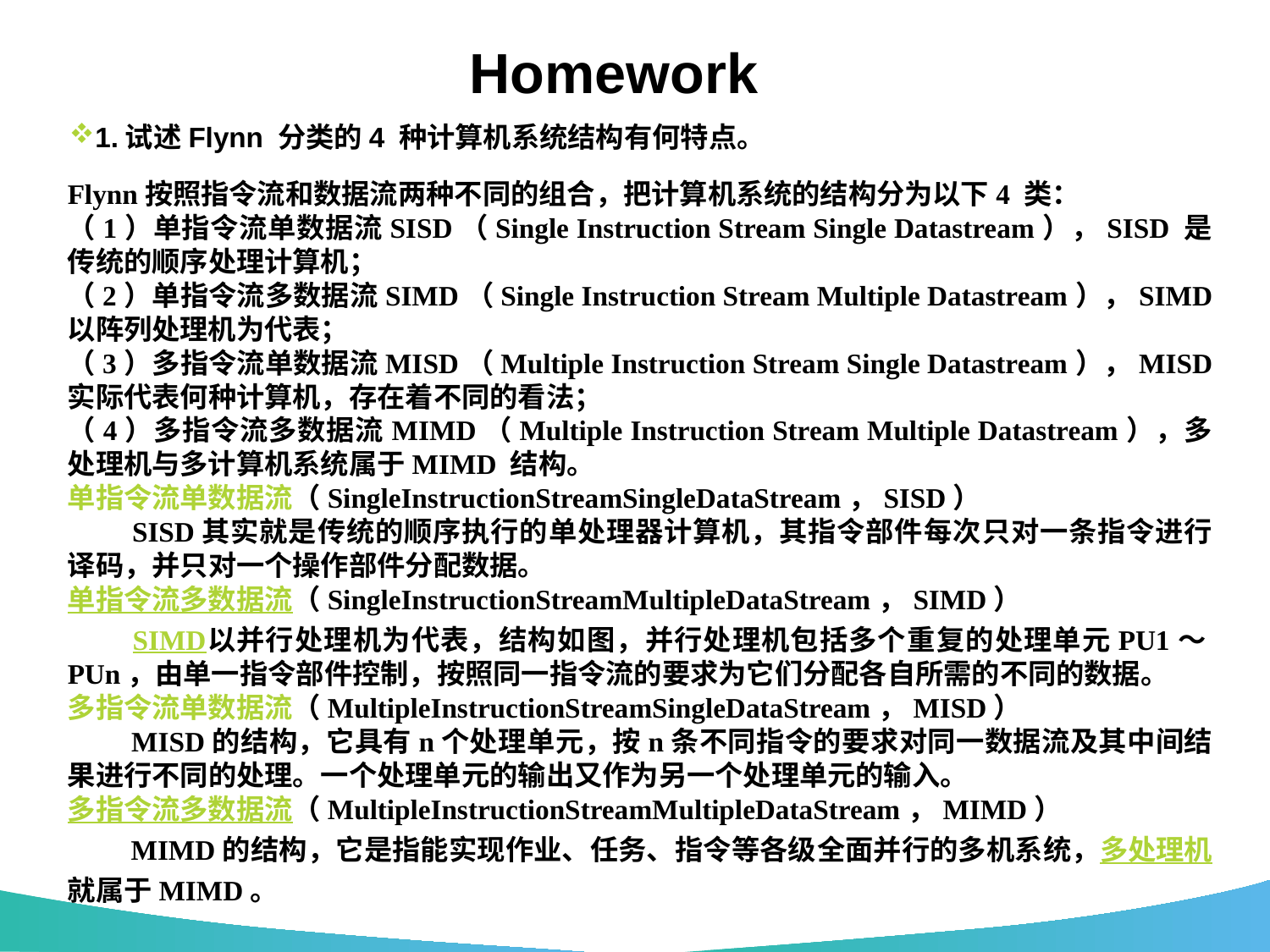

# Homework
1.试述Flynn 分类的4 种计算机系统结构有何特点。
Flynn按照指令流和数据流两种不同的组合，把计算机系统的结构分为以下4 类：
（1）单指令流单数据流SISD（Single Instruction Stream Single Datastream），SISD 是传统的顺序处理计算机；
（2）单指令流多数据流SIMD（Single Instruction Stream Multiple Datastream），SIMD 以阵列处理机为代表；
（3）多指令流单数据流MISD（Multiple Instruction Stream Single Datastream），MISD 实际代表何种计算机，存在着不同的看法；
（4）多指令流多数据流MIMD（Multiple Instruction Stream Multiple Datastream），多处理机与多计算机系统属于MIMD 结构。
单指令流单数据流（SingleInstructionStreamSingleDataStream，SISD）
　　SISD其实就是传统的顺序执行的单处理器计算机，其指令部件每次只对一条指令进行译码，并只对一个操作部件分配数据。
单指令流多数据流（SingleInstructionStreamMultipleDataStream，SIMD）
　　SIMD以并行处理机为代表，结构如图，并行处理机包括多个重复的处理单元PU1～PUn，由单一指令部件控制，按照同一指令流的要求为它们分配各自所需的不同的数据。
多指令流单数据流（MultipleInstructionStreamSingleDataStream，MISD）
　　MISD的结构，它具有n个处理单元，按n条不同指令的要求对同一数据流及其中间结果进行不同的处理。一个处理单元的输出又作为另一个处理单元的输入。
多指令流多数据流（MultipleInstructionStreamMultipleDataStream，MIMD）
　　MIMD的结构，它是指能实现作业、任务、指令等各级全面并行的多机系统，多处理机就属于MIMD。